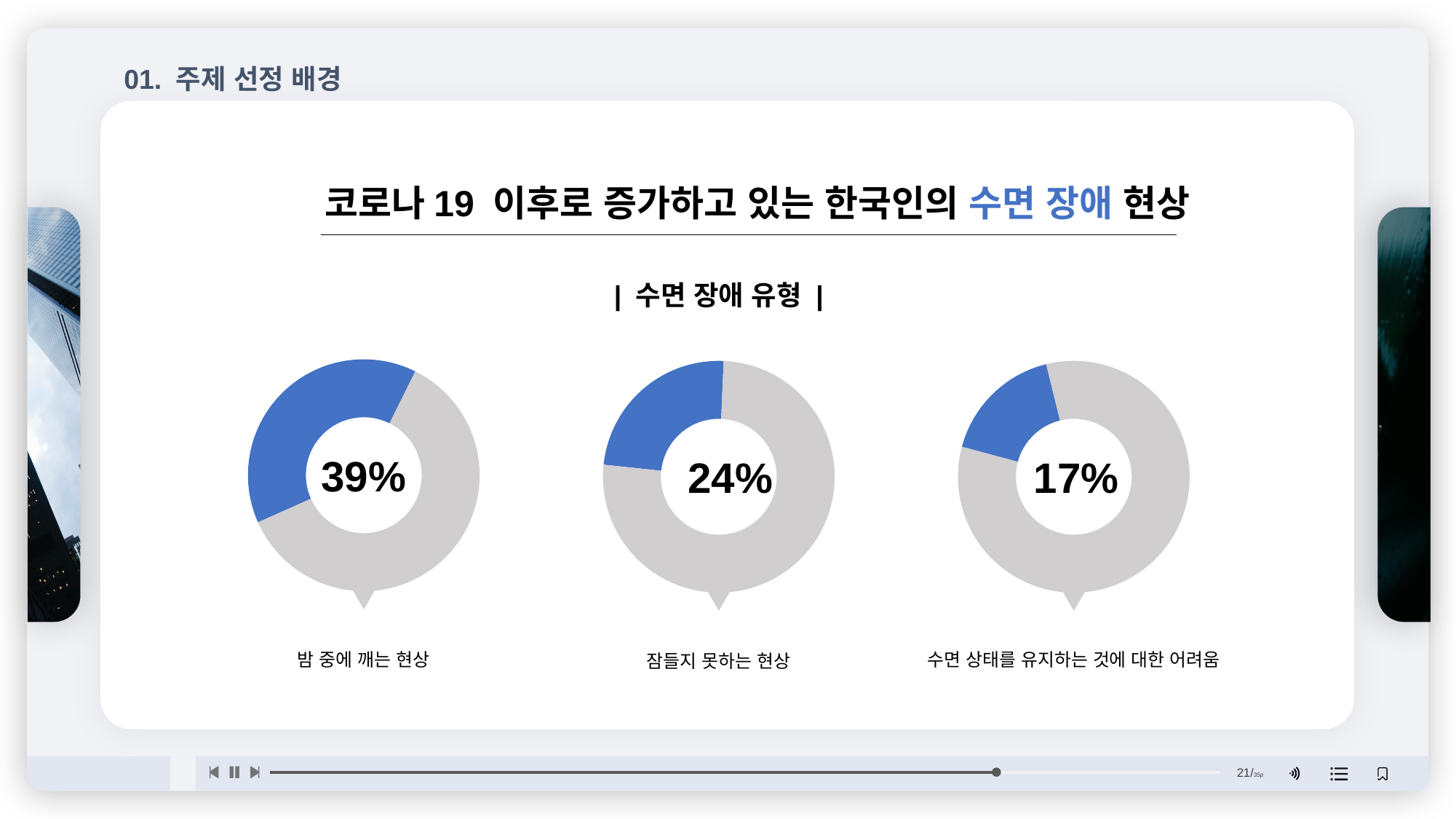

01. 주제 선정 배경
코로나19 이후로 증가하고 있는 한국인의 수면 장애 현상
| 수면 장애 유형 |

### Chart

| Category | 판매 |
|---|---|
| 1분기 | 39.0 |
| 2분기 | 61.0 |
39%

밤 중에 깨는 현상

### Chart

| Category | 판매 |
|---|---|
| 1분기 | 24.0 |
| 2분기 | 76.0 |
24%

잠들지 못하는 현상

### Chart

| Category | 판매 |
|---|---|
| 1분기 | 17.0 |
| 2분기 | 83.0 |
17%

수면 상태를 유지하는 것에 대한 어려움